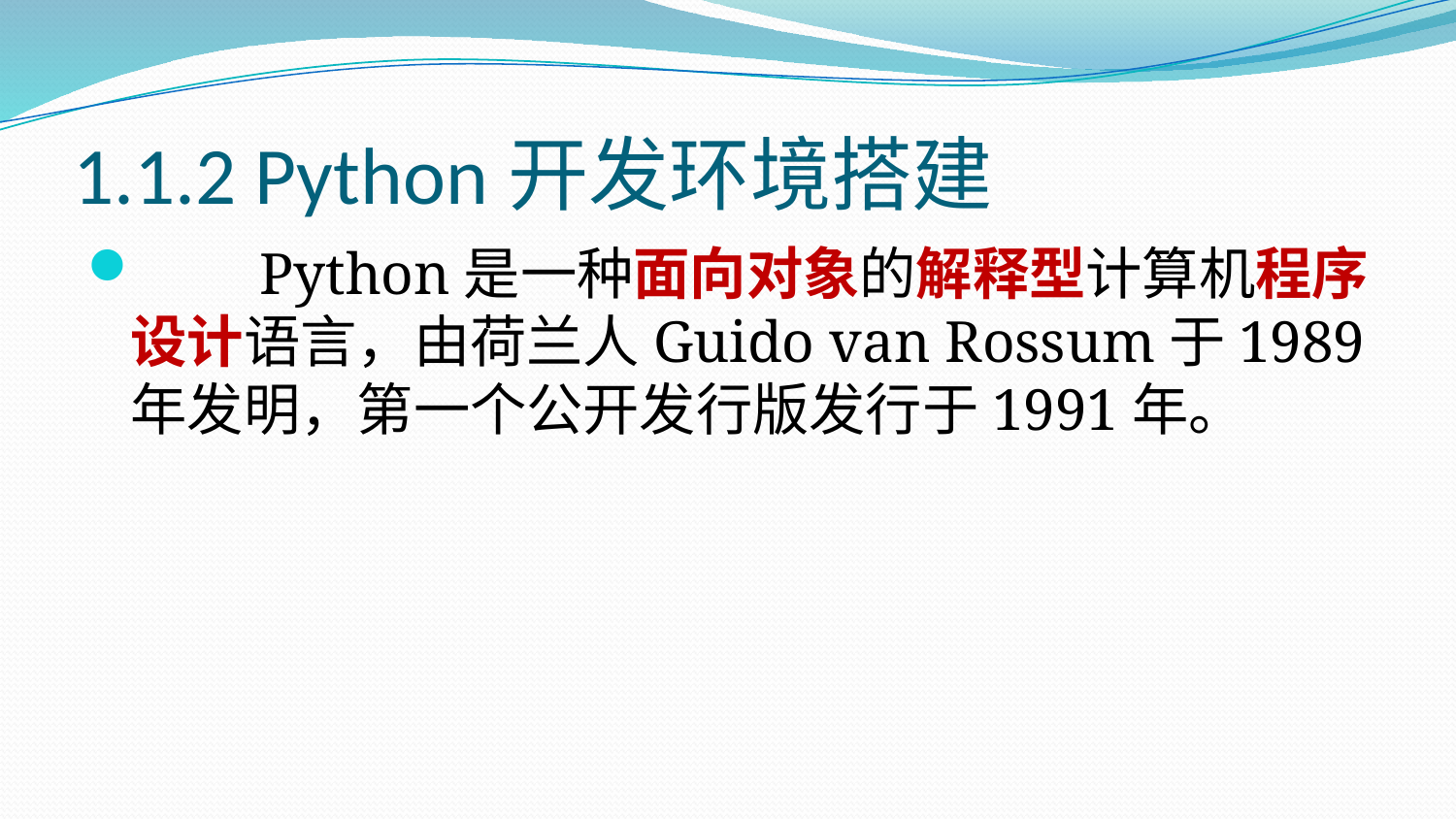

# 1.1.2 Python开发环境搭建
        Python是一种面向对象的解释型计算机程序设计语言，由荷兰人Guido van Rossum于1989年发明，第一个公开发行版发行于1991年。